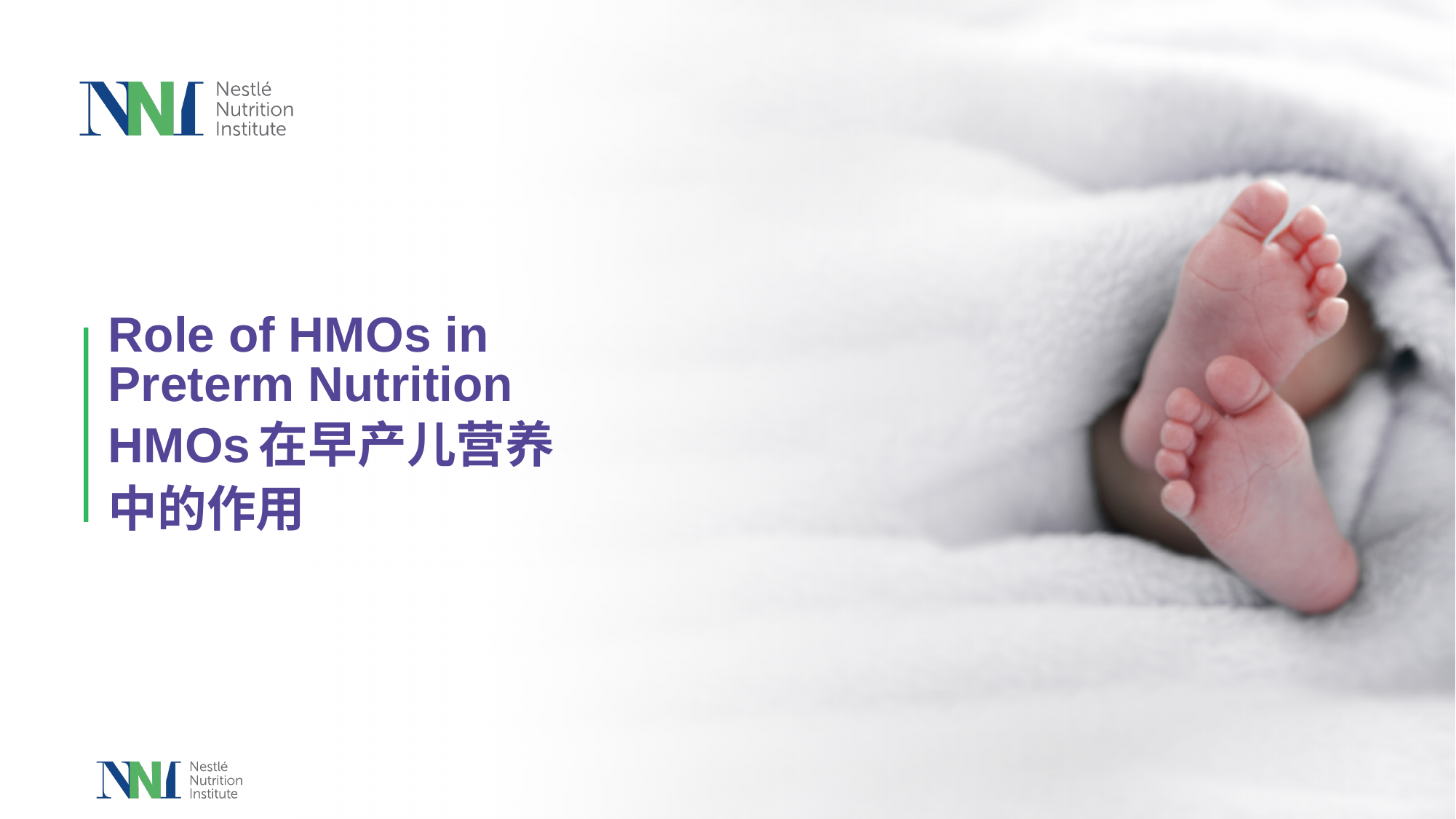

# Role of HMOs in Preterm Nutrition
HMOs在早产儿营养中的作用